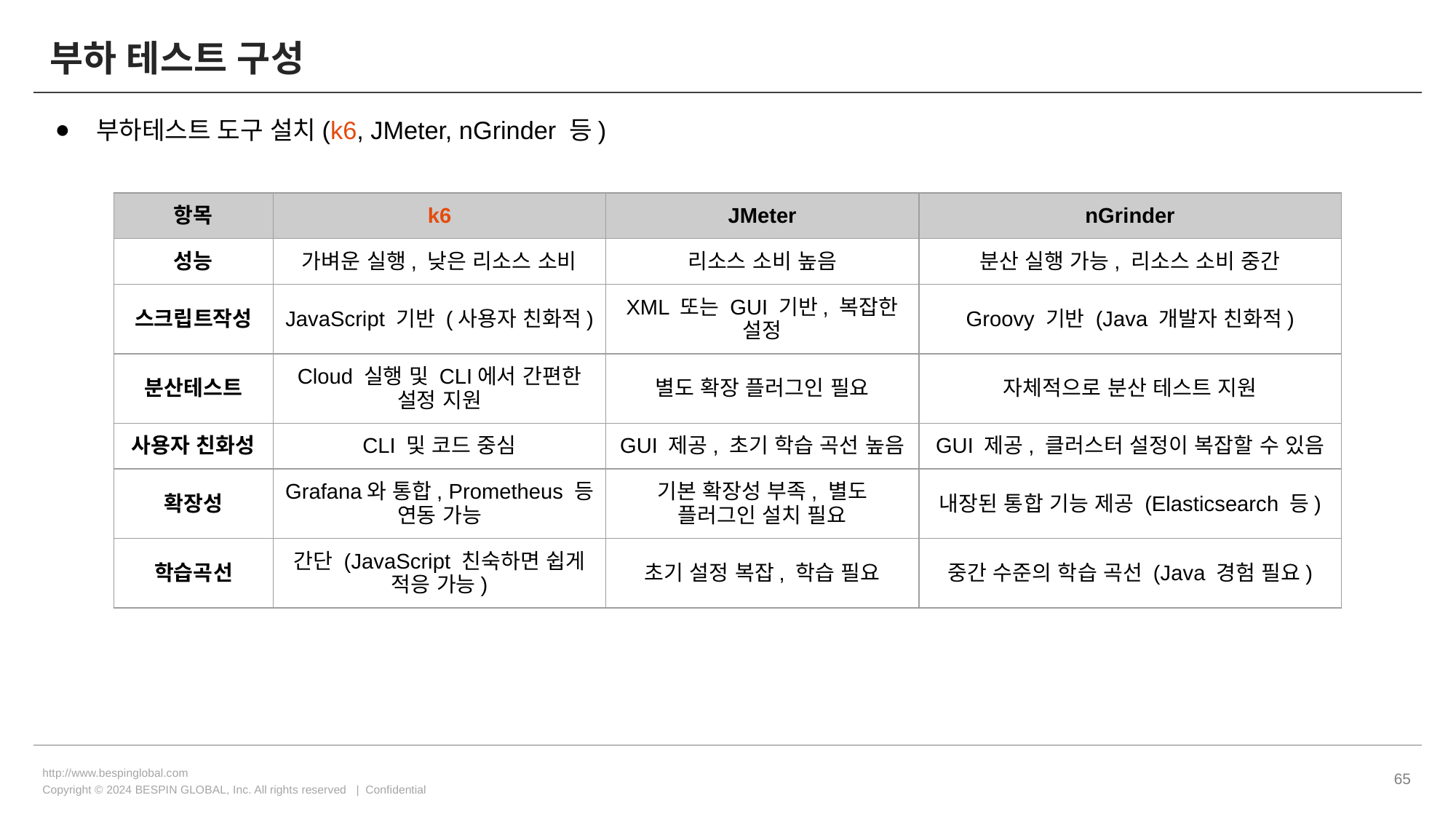

# 부하 테스트 구성
부하테스트 도구 설치(k6, JMeter, nGrinder 등)

| 항목 | k6 | JMeter | nGrinder |
| --- | --- | --- | --- |
| 성능 | 가벼운 실행, 낮은 리소스 소비 | 리소스 소비 높음 | 분산 실행 가능, 리소스 소비 중간 |
| 스크립트작성 | JavaScript 기반 (사용자 친화적) | XML 또는 GUI 기반, 복잡한 설정 | Groovy 기반 (Java 개발자 친화적) |
| 분산테스트 | Cloud 실행 및 CLI에서 간편한 설정 지원 | 별도 확장 플러그인 필요 | 자체적으로 분산 테스트 지원 |
| 사용자 친화성 | CLI 및 코드 중심 | GUI 제공, 초기 학습 곡선 높음 | GUI 제공, 클러스터 설정이 복잡할 수 있음 |
| 확장성 | Grafana와 통합, Prometheus 등 연동 가능 | 기본 확장성 부족, 별도 플러그인 설치 필요 | 내장된 통합 기능 제공 (Elasticsearch 등) |
| 학습곡선 | 간단 (JavaScript 친숙하면 쉽게 적응 가능) | 초기 설정 복잡, 학습 필요 | 중간 수준의 학습 곡선 (Java 경험 필요) |